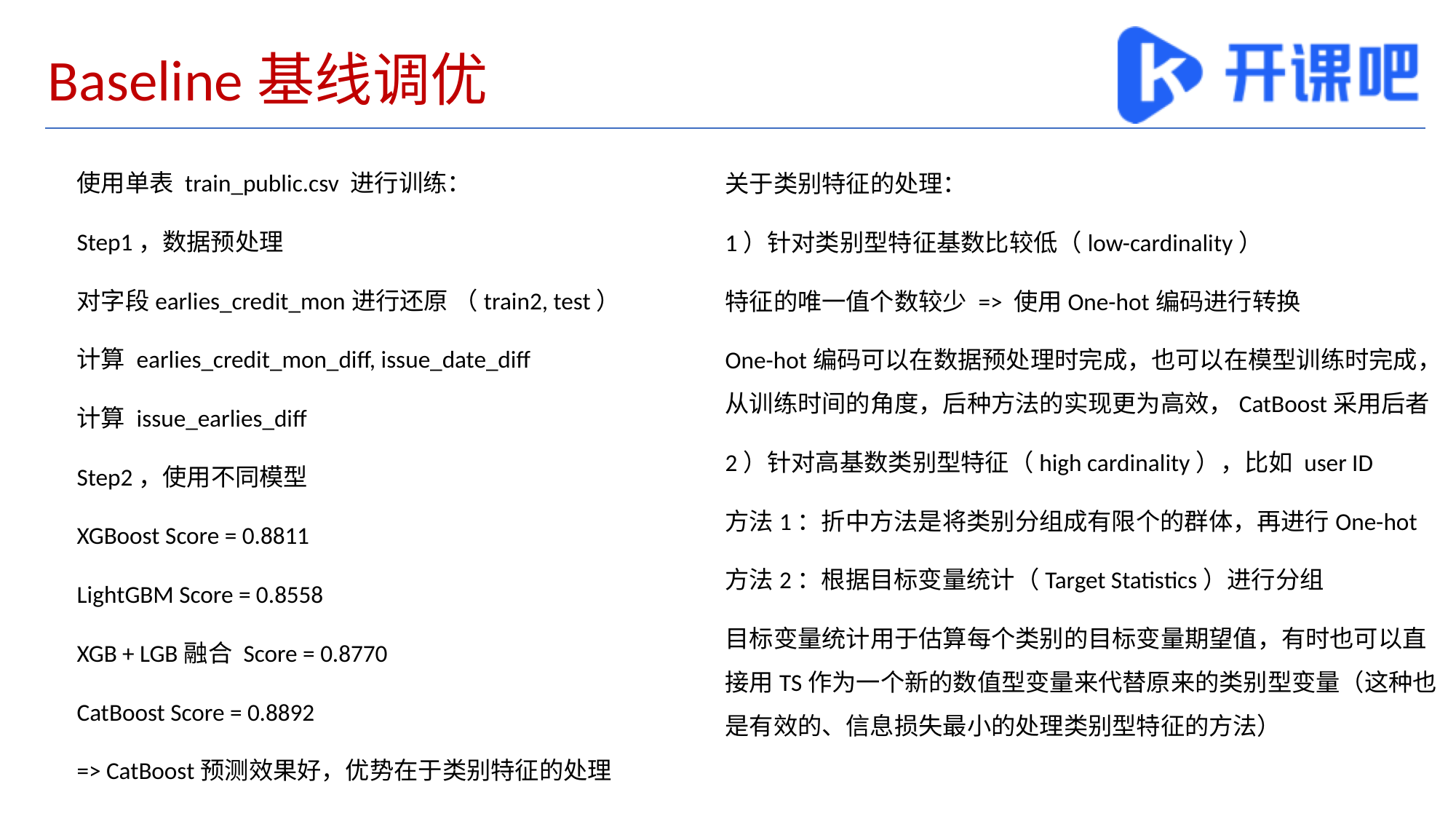

# Baseline基线调优
使用单表 train_public.csv 进行训练：
Step1，数据预处理
对字段earlies_credit_mon进行还原 （train2, test）
计算 earlies_credit_mon_diff, issue_date_diff
计算 issue_earlies_diff
Step2，使用不同模型
XGBoost Score = 0.8811
LightGBM Score = 0.8558
XGB + LGB融合 Score = 0.8770
CatBoost Score = 0.8892
=> CatBoost预测效果好，优势在于类别特征的处理

关于类别特征的处理：
1）针对类别型特征基数比较低（low-cardinality）
特征的唯一值个数较少 => 使用One-hot编码进行转换
One-hot编码可以在数据预处理时完成，也可以在模型训练时完成，从训练时间的角度，后种方法的实现更为高效，CatBoost采用后者
2）针对高基数类别型特征（high cardinality），比如 user ID
方法1：折中方法是将类别分组成有限个的群体，再进行One-hot
方法2：根据目标变量统计（Target Statistics）进行分组
目标变量统计用于估算每个类别的目标变量期望值，有时也可以直接用TS作为一个新的数值型变量来代替原来的类别型变量（这种也是有效的、信息损失最小的处理类别型特征的方法）